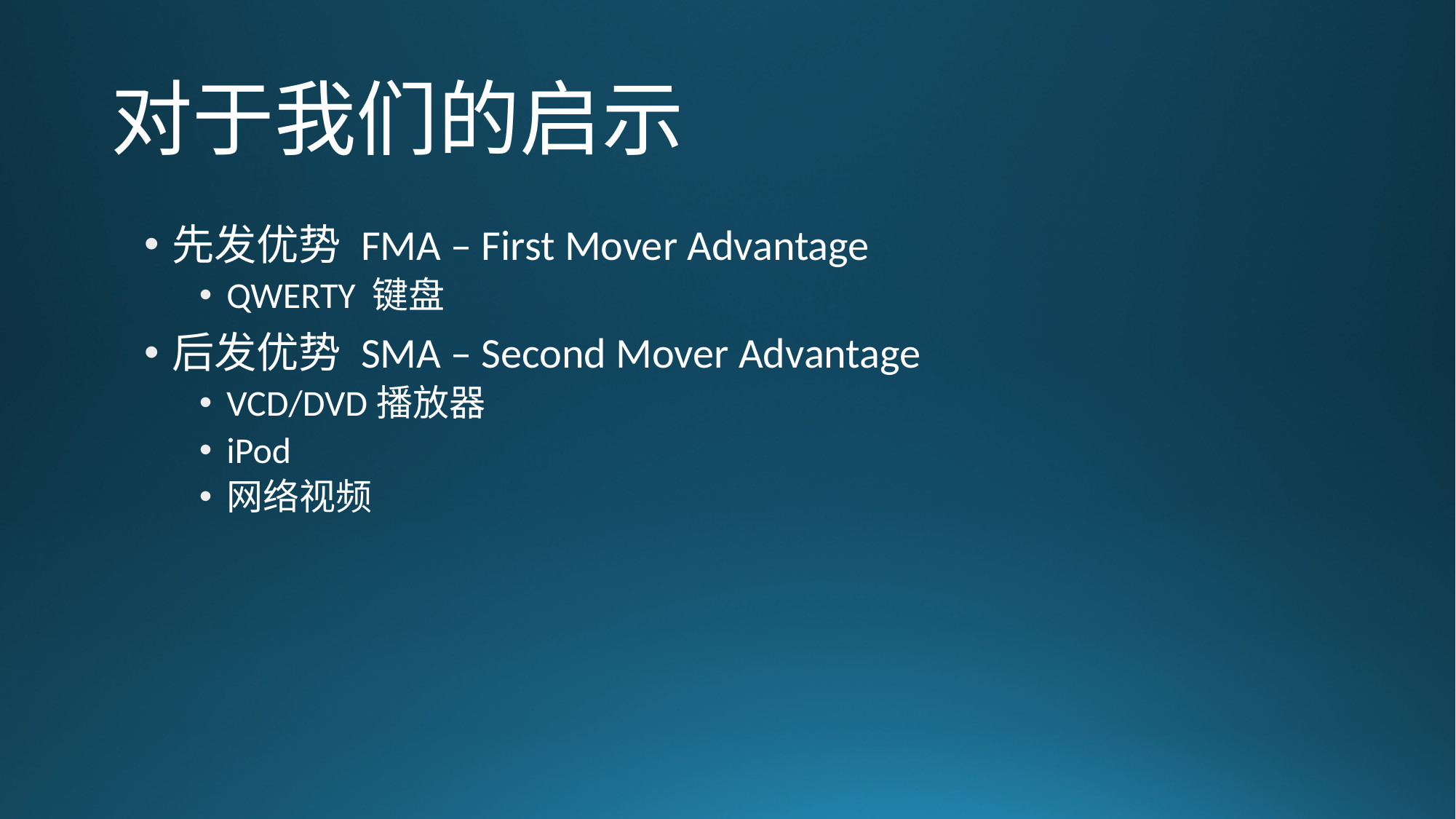

# 对于我们的启示
先发优势 FMA – First Mover Advantage
QWERTY 键盘
后发优势 SMA – Second Mover Advantage
VCD/DVD播放器
iPod
网络视频